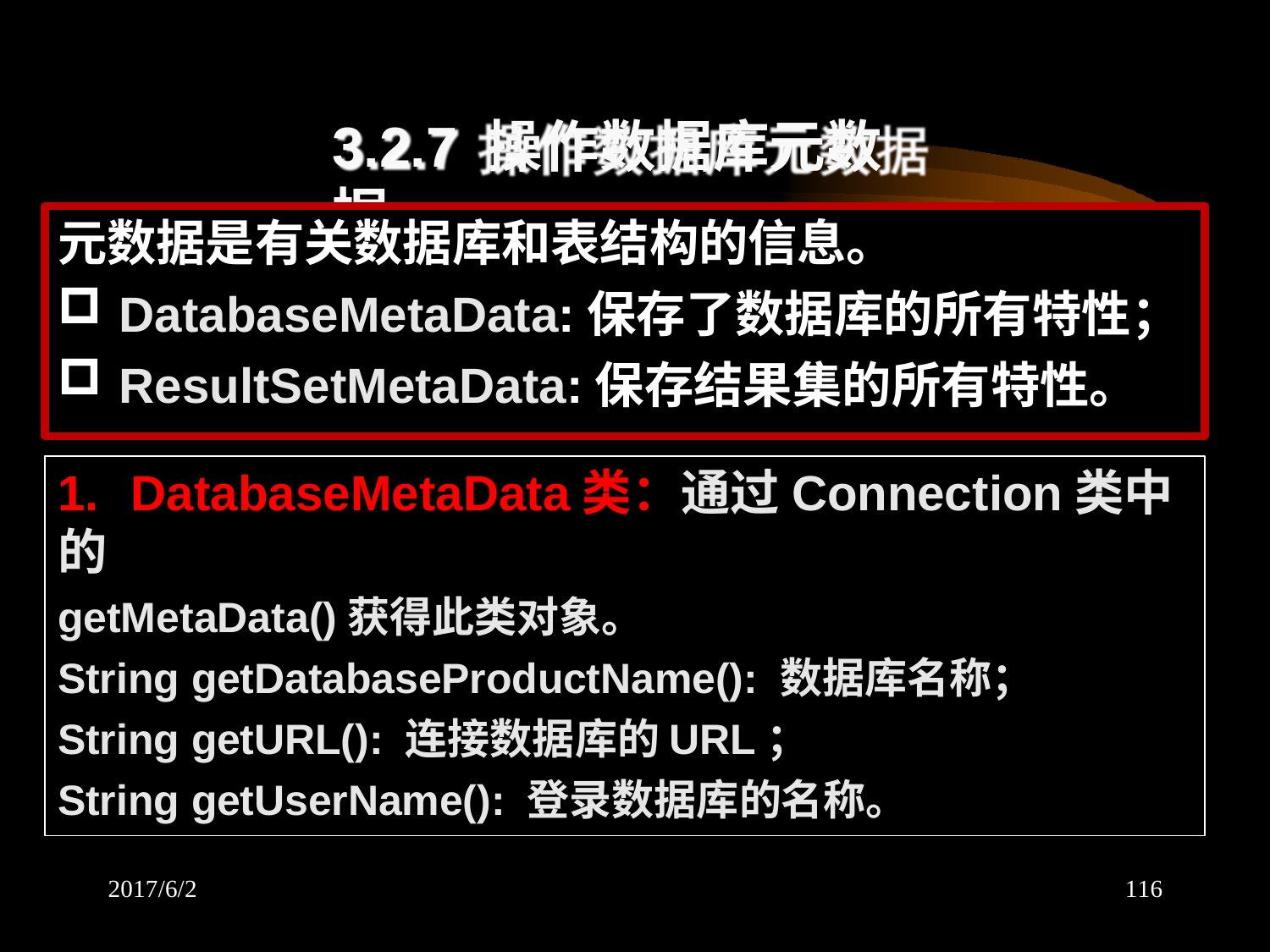

# 3.2.7 操作数据库元数据

元数据是有关数据库和表结构的信息。
DatabaseMetaData:保存了数据库的所有特性；
ResultSetMetaData:保存结果集的所有特性。
1.	DatabaseMetaData类：通过Connection类中的
getMetaData()获得此类对象。
String getDatabaseProductName(): 数据库名称；
String getURL(): 连接数据库的URL；
String getUserName(): 登录数据库的名称。

2017/6/2
116